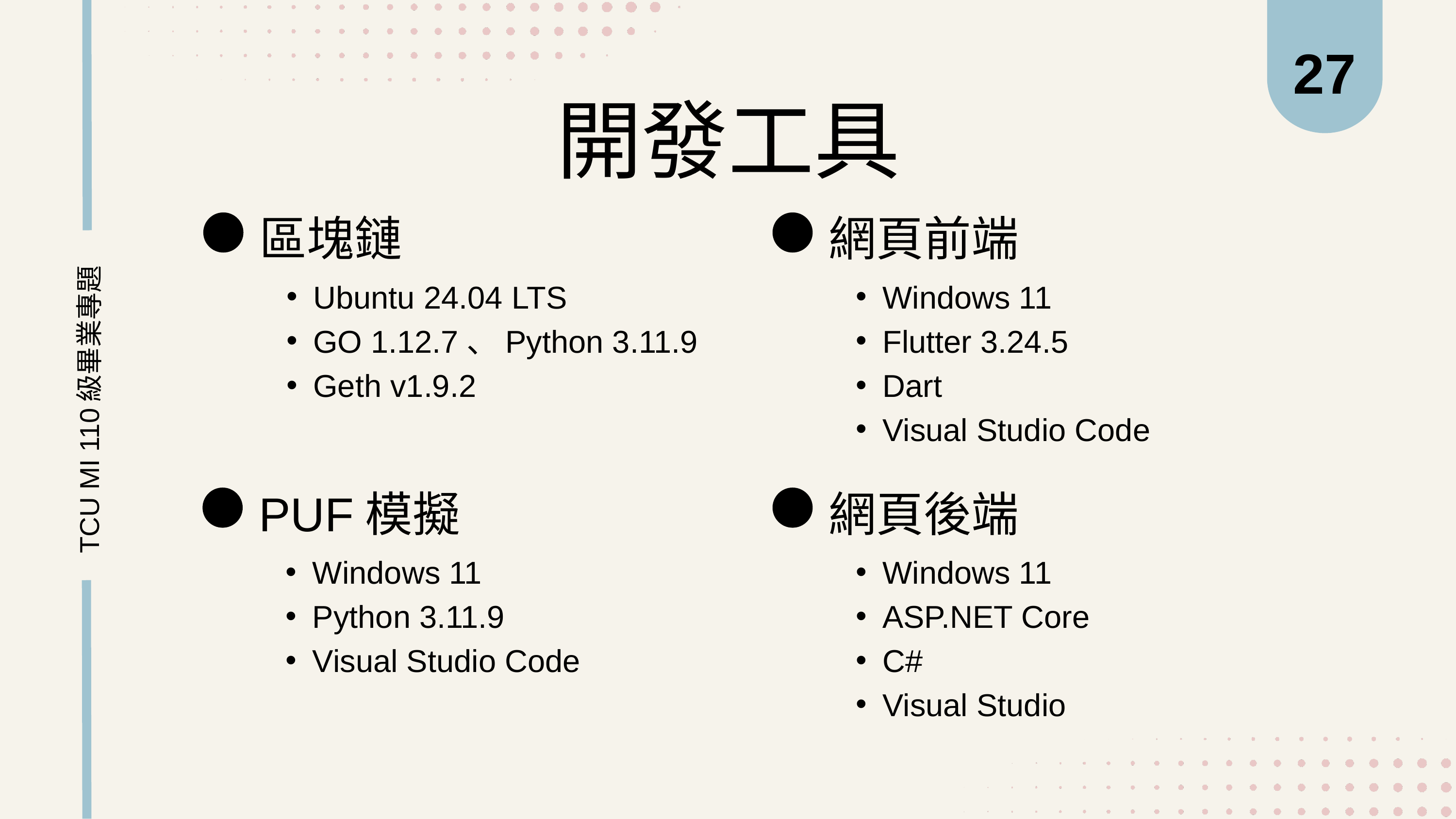

27

開發工具
區塊鏈

Ubuntu 24.04 LTS
GO 1.12.7、Python 3.11.9
Geth v1.9.2
網頁前端

Windows 11
Flutter 3.24.5
Dart
Visual Studio Code

TCU MI 110級畢業專題
PUF模擬

Windows 11
Python 3.11.9
Visual Studio Code
網頁後端

Windows 11
ASP.NET Core
C#
Visual Studio